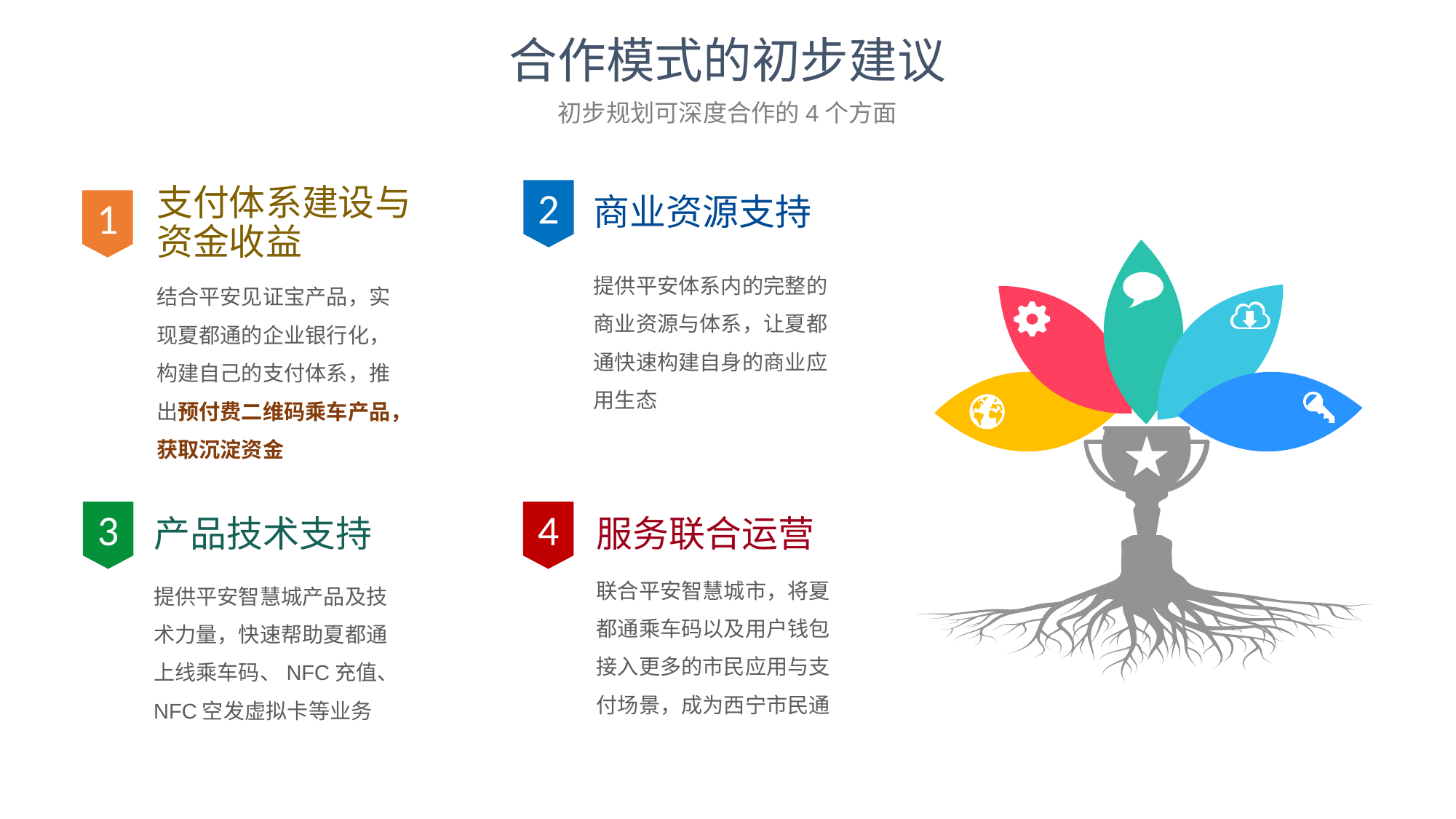

合作模式的初步建议
初步规划可深度合作的4个方面
支付体系建设与资金收益
2
商业资源支持
1

提供平安体系内的完整的商业资源与体系，让夏都通快速构建自身的商业应用生态
结合平安见证宝产品，实现夏都通的企业银行化，构建自己的支付体系，推出预付费二维码乘车产品，获取沉淀资金
3
4
产品技术支持
服务联合运营
联合平安智慧城市，将夏都通乘车码以及用户钱包接入更多的市民应用与支付场景，成为西宁市民通
提供平安智慧城产品及技术力量，快速帮助夏都通上线乘车码、NFC充值、NFC空发虚拟卡等业务